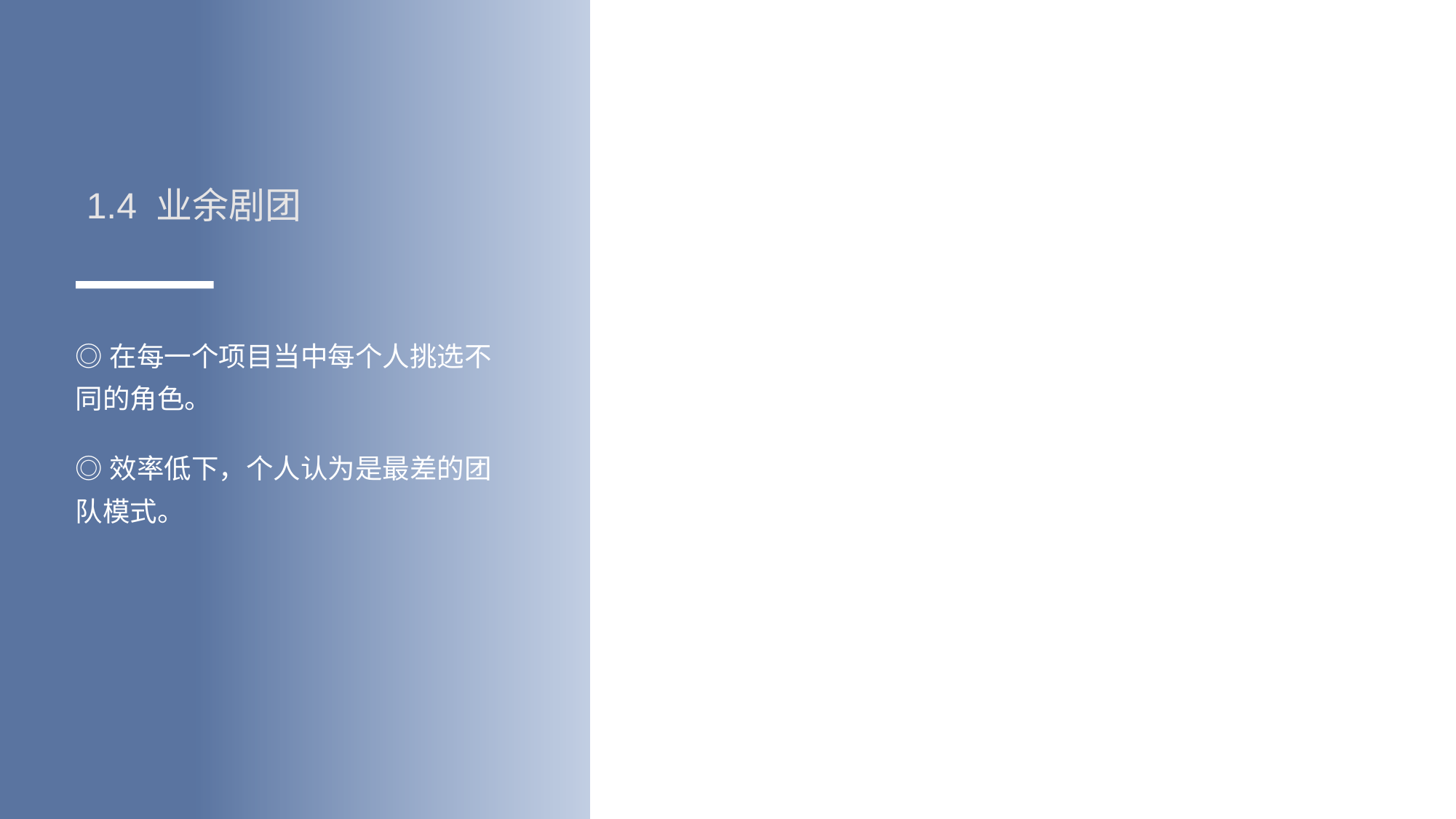

1.4 业余剧团

◎在每一个项目当中每个人挑选不同的角色。
◎效率低下，个人认为是最差的团队模式。